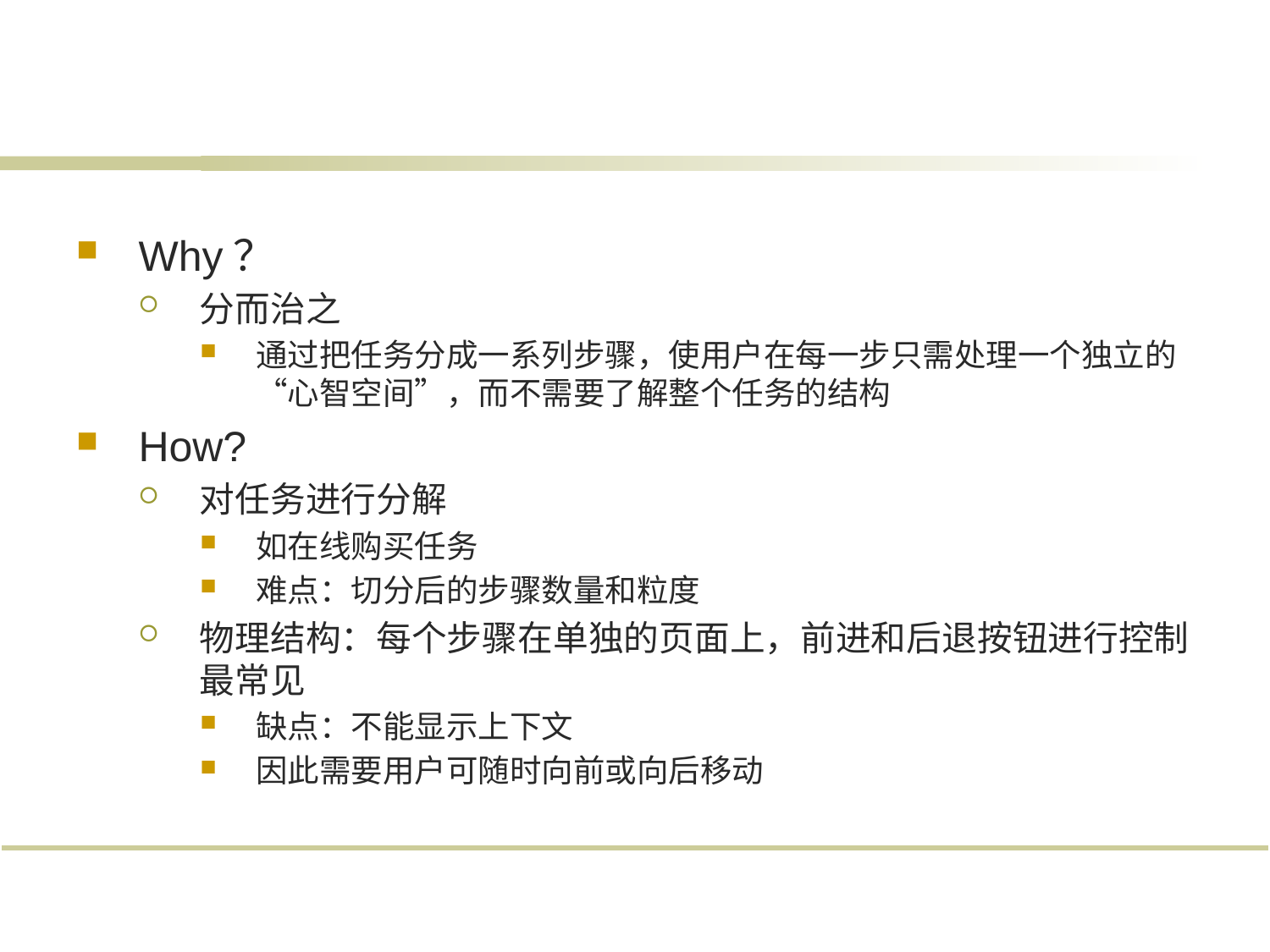

#
Why？
分而治之
通过把任务分成一系列步骤，使用户在每一步只需处理一个独立的“心智空间”，而不需要了解整个任务的结构
How?
对任务进行分解
如在线购买任务
难点：切分后的步骤数量和粒度
物理结构：每个步骤在单独的页面上，前进和后退按钮进行控制最常见
缺点：不能显示上下文
因此需要用户可随时向前或向后移动